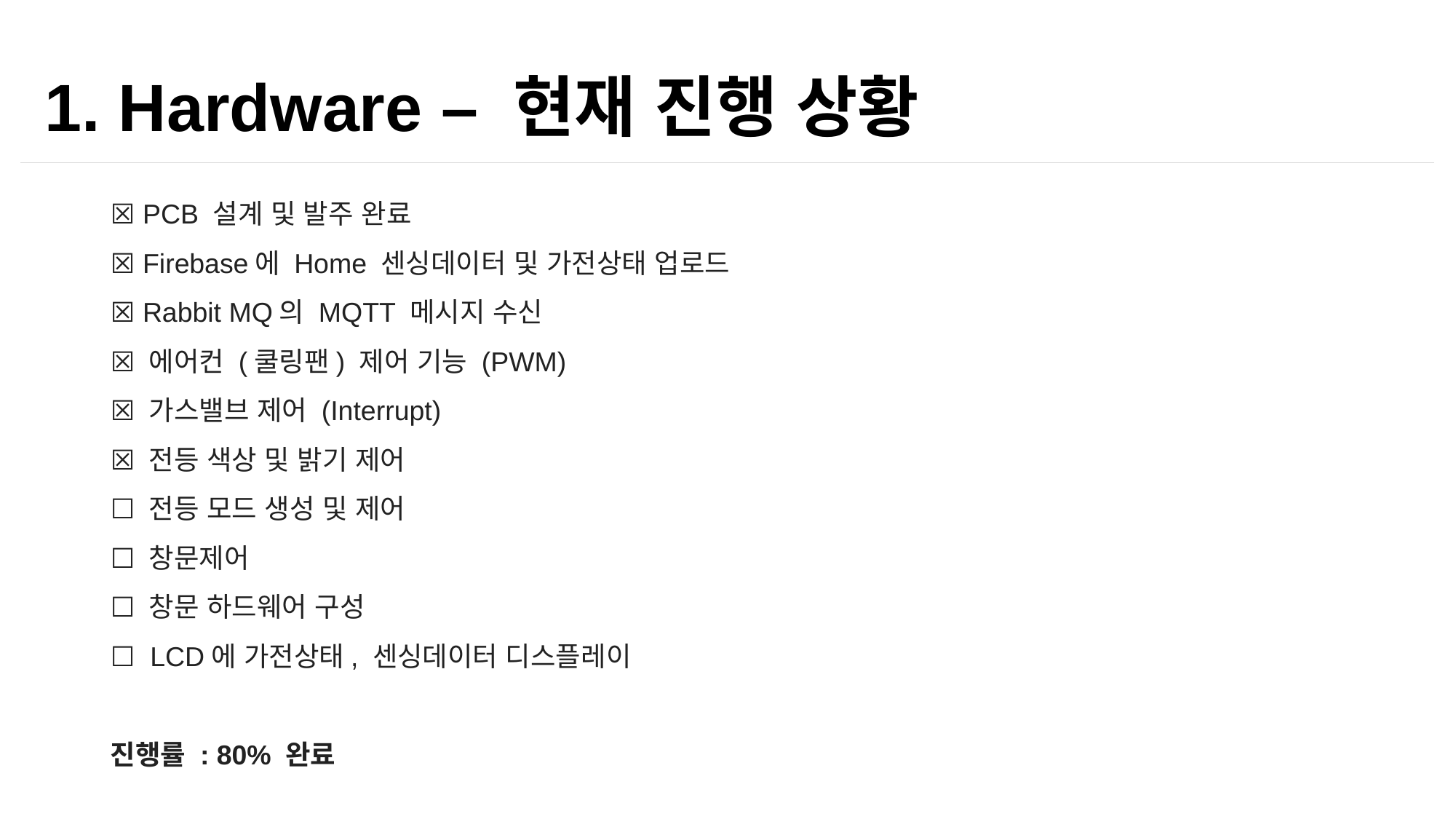

1. Hardware – 현재 진행 상황
☒ PCB 설계 및 발주 완료
☒ Firebase에 Home 센싱데이터 및 가전상태 업로드
☒ Rabbit MQ의 MQTT 메시지 수신
☒ 에어컨 (쿨링팬) 제어 기능 (PWM)
☒ 가스밸브 제어 (Interrupt)
☒ 전등 색상 및 밝기 제어
☐ 전등 모드 생성 및 제어
☐ 창문제어
☐ 창문 하드웨어 구성
☐  LCD에 가전상태, 센싱데이터 디스플레이

진행률 : 80% 완료